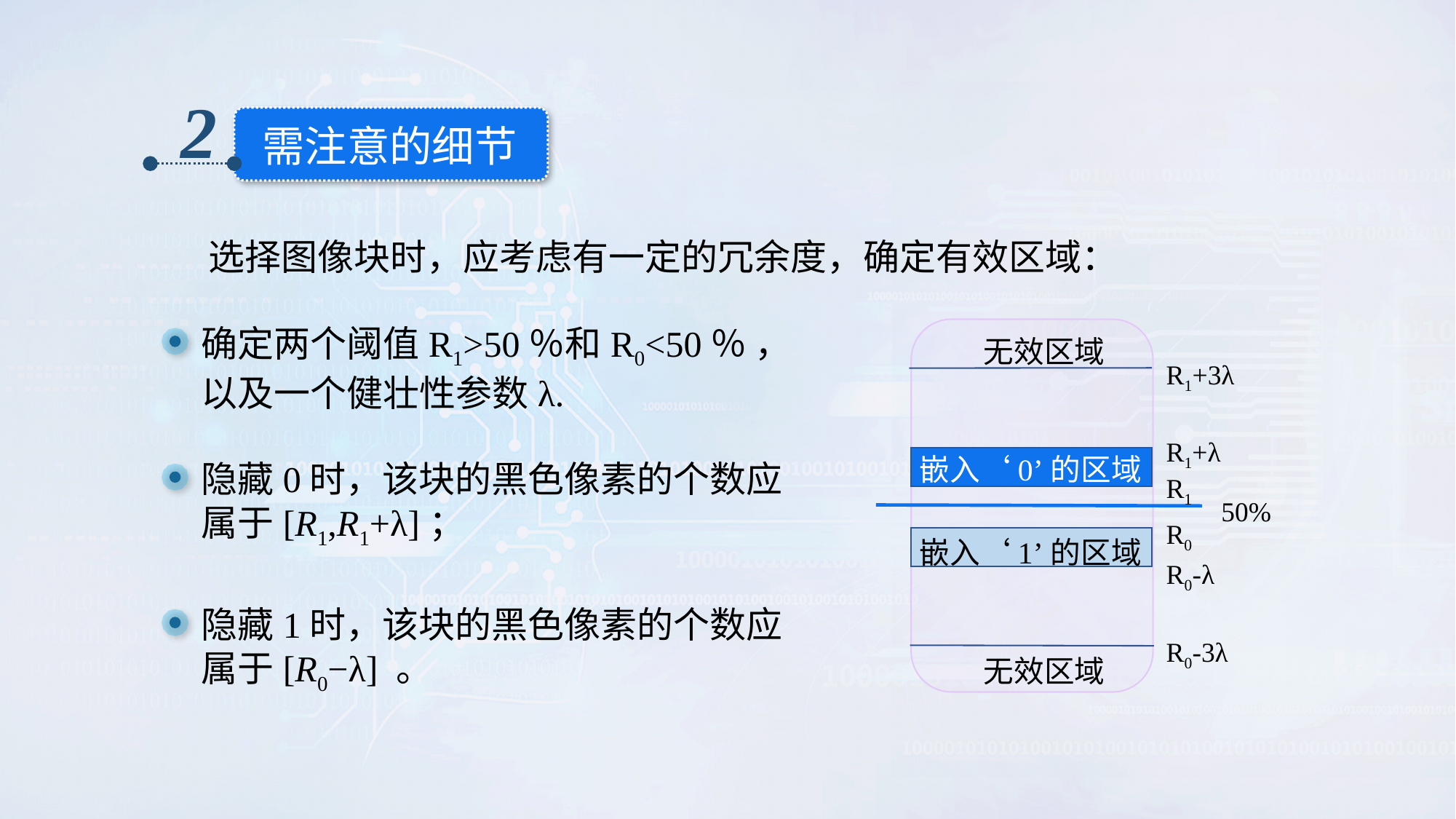

2

需注意的细节
选择图像块时，应考虑有一定的冗余度，确定有效区域：
确定两个阈值R1>50％和R0<50％ ，以及一个健壮性参数λ.

无效区域
R1+3λ
R1+λ
嵌入‘0’的区域

R1
50%
R0

嵌入‘1’的区域
R0-λ
R0-3λ
无效区域
隐藏0时，该块的黑色像素的个数应属于[R1,R1+λ]；

隐藏1时，该块的黑色像素的个数应属于[R0−λ] 。